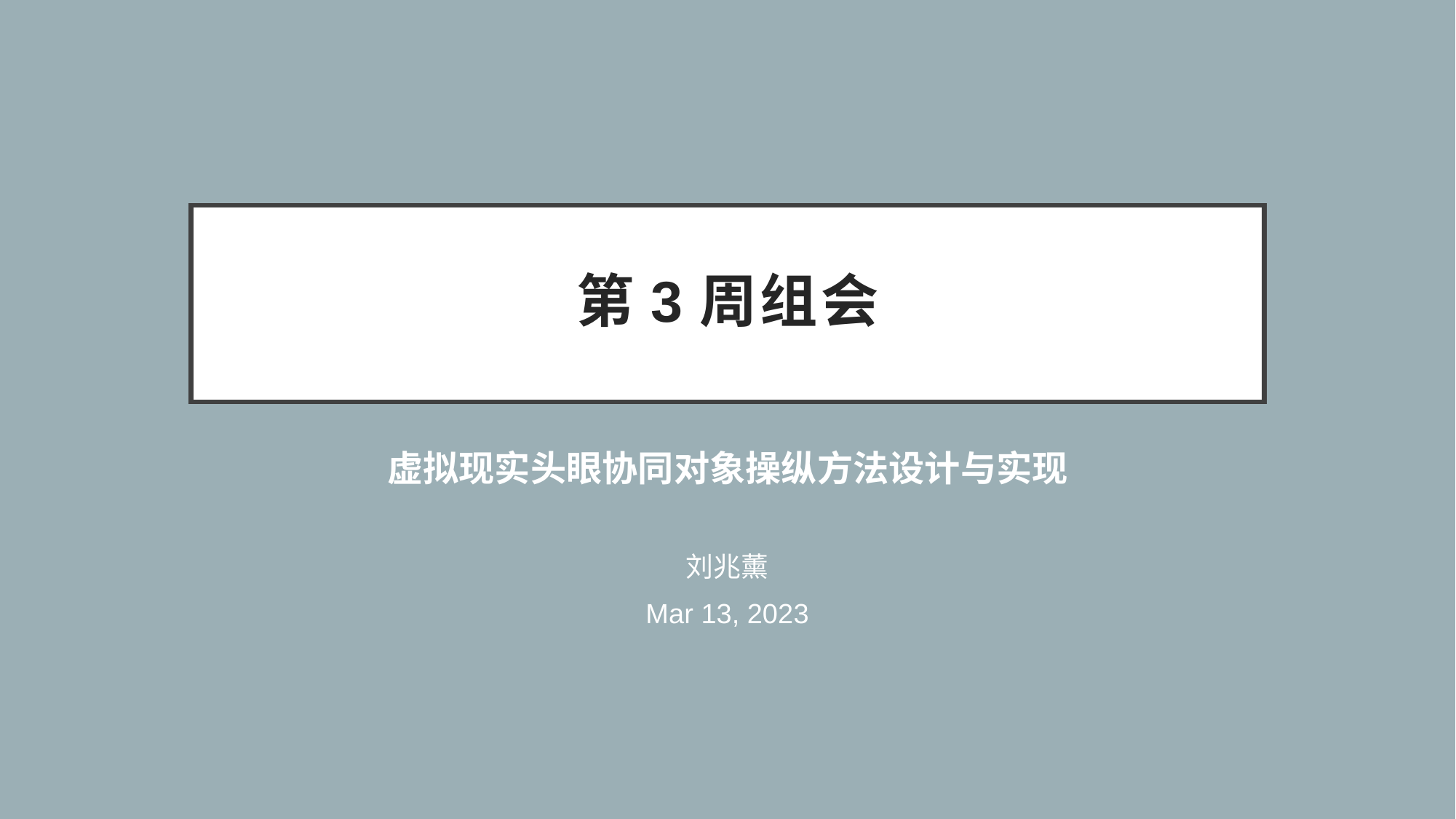

# 第3周组会
虚拟现实头眼协同对象操纵方法设计与实现

刘兆薰
Mar 13, 2023